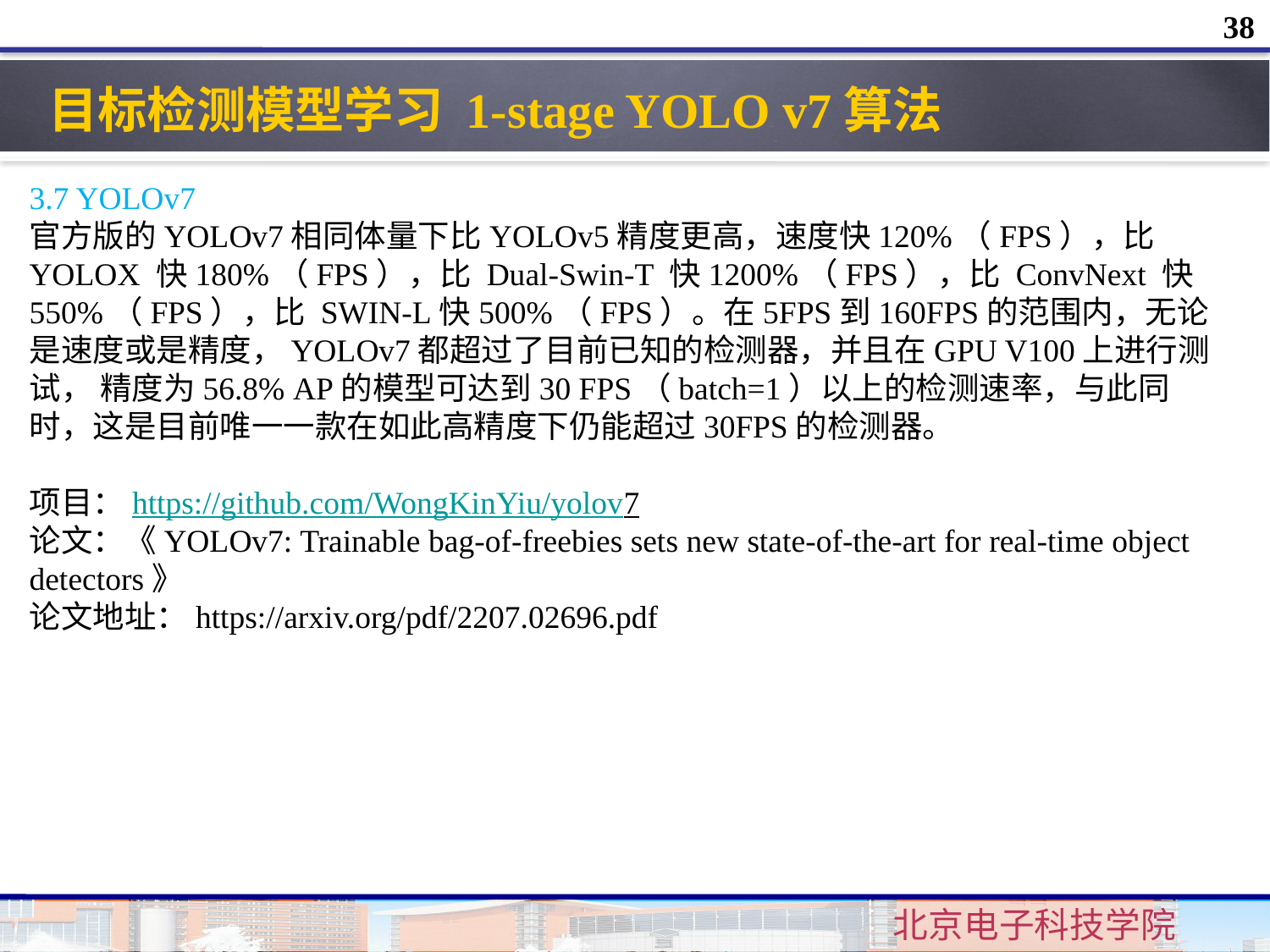

38
目标检测模型学习 1-stage YOLO v7算法
3.7 YOLOv7
官方版的YOLOv7相同体量下比YOLOv5精度更高，速度快120%（FPS），比 YOLOX 快180%（FPS），比 Dual-Swin-T 快1200%（FPS），比 ConvNext 快550%（FPS），比 SWIN-L快500%（FPS）。在5FPS到160FPS的范围内，无论是速度或是精度，YOLOv7都超过了目前已知的检测器，并且在GPU V100上进行测试， 精度为56.8% AP的模型可达到30 FPS（batch=1）以上的检测速率，与此同时，这是目前唯一一款在如此高精度下仍能超过30FPS的检测器。

项目：https://github.com/WongKinYiu/yolov7
论文：《YOLOv7: Trainable bag-of-freebies sets new state-of-the-art for real-time object detectors》
论文地址：https://arxiv.org/pdf/2207.02696.pdf